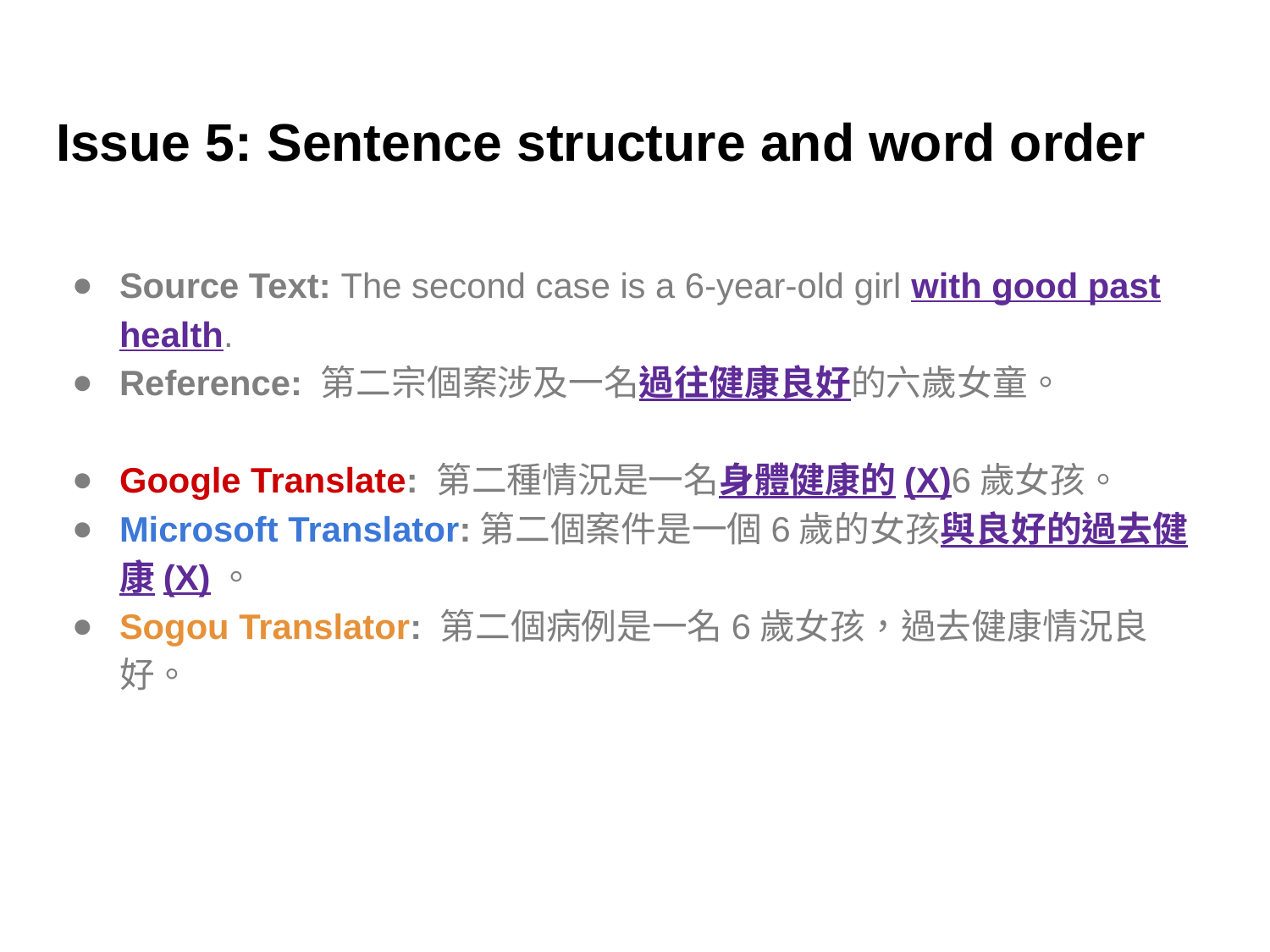

# Issue 5: Sentence structure and word order
Source Text: The second case is a 6-year-old girl with good past health.
Reference: 第二宗個案涉及一名過往健康良好的六歲女童。

Google Translate: 第二種情況是一名身體健康的(X)6歲女孩。
Microsoft Translator:第二個案件是一個6歲的女孩與良好的過去健康(X)。
Sogou Translator: 第二個病例是一名6歲女孩，過去健康情況良好。